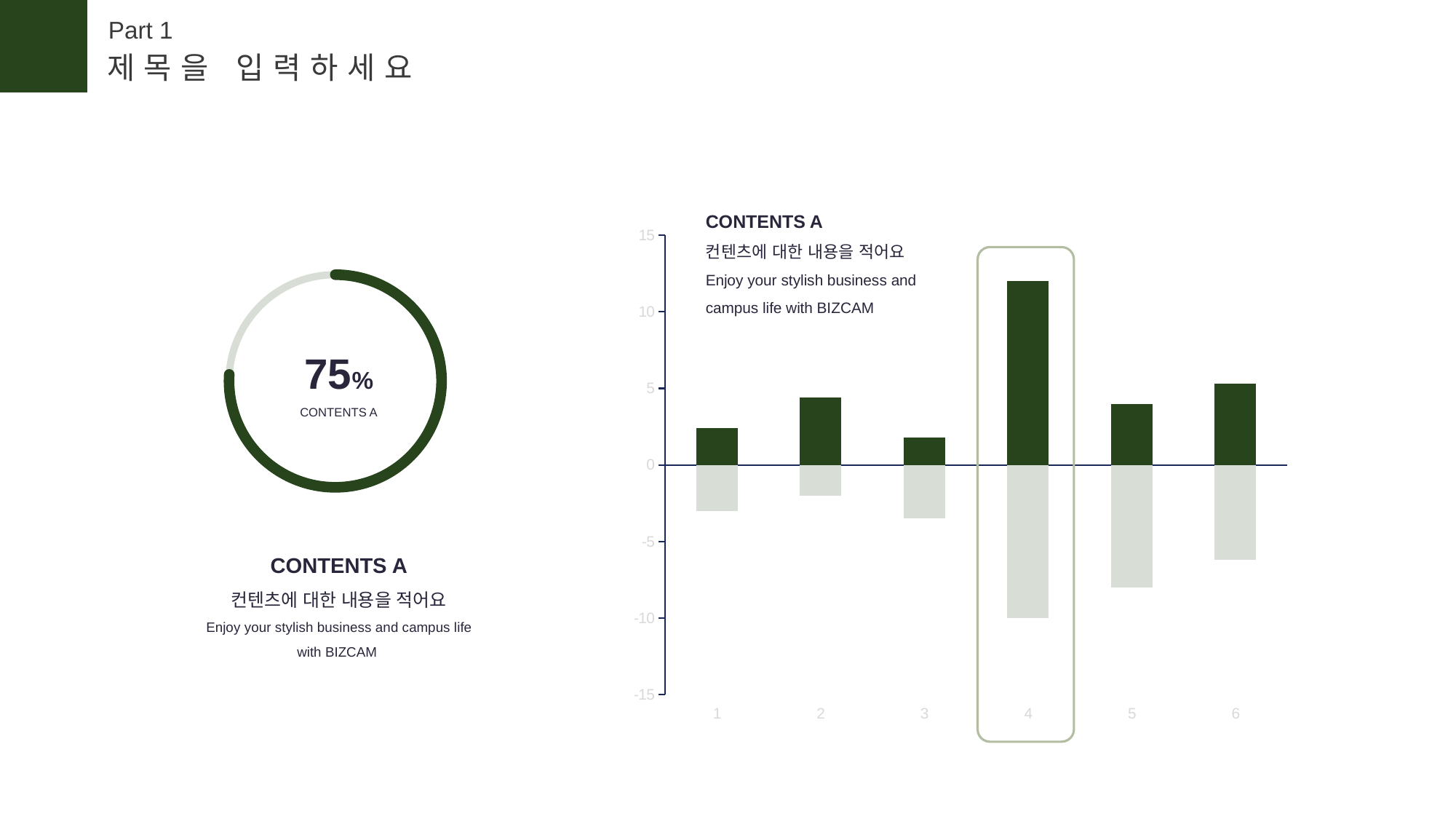

Part 1
제목을 입력하세요
CONTENTS A
컨텐츠에 대한 내용을 적어요
Enjoy your stylish business and campus life with BIZCAM

### Chart

| Category | 계열 1 | 계열 2 |
|---|---|---|
| 1 | -3.0 | 2.4 |
| 2 | -2.0 | 4.4 |
| 3 | -3.5 | 1.8 |
| 4 | -10.0 | 12.0 |
| 5 | -8.0 | 4.0 |
| 6 | -6.2 | 5.3 |

75%
CONTENTS A
CONTENTS A
컨텐츠에 대한 내용을 적어요
Enjoy your stylish business and campus life with BIZCAM